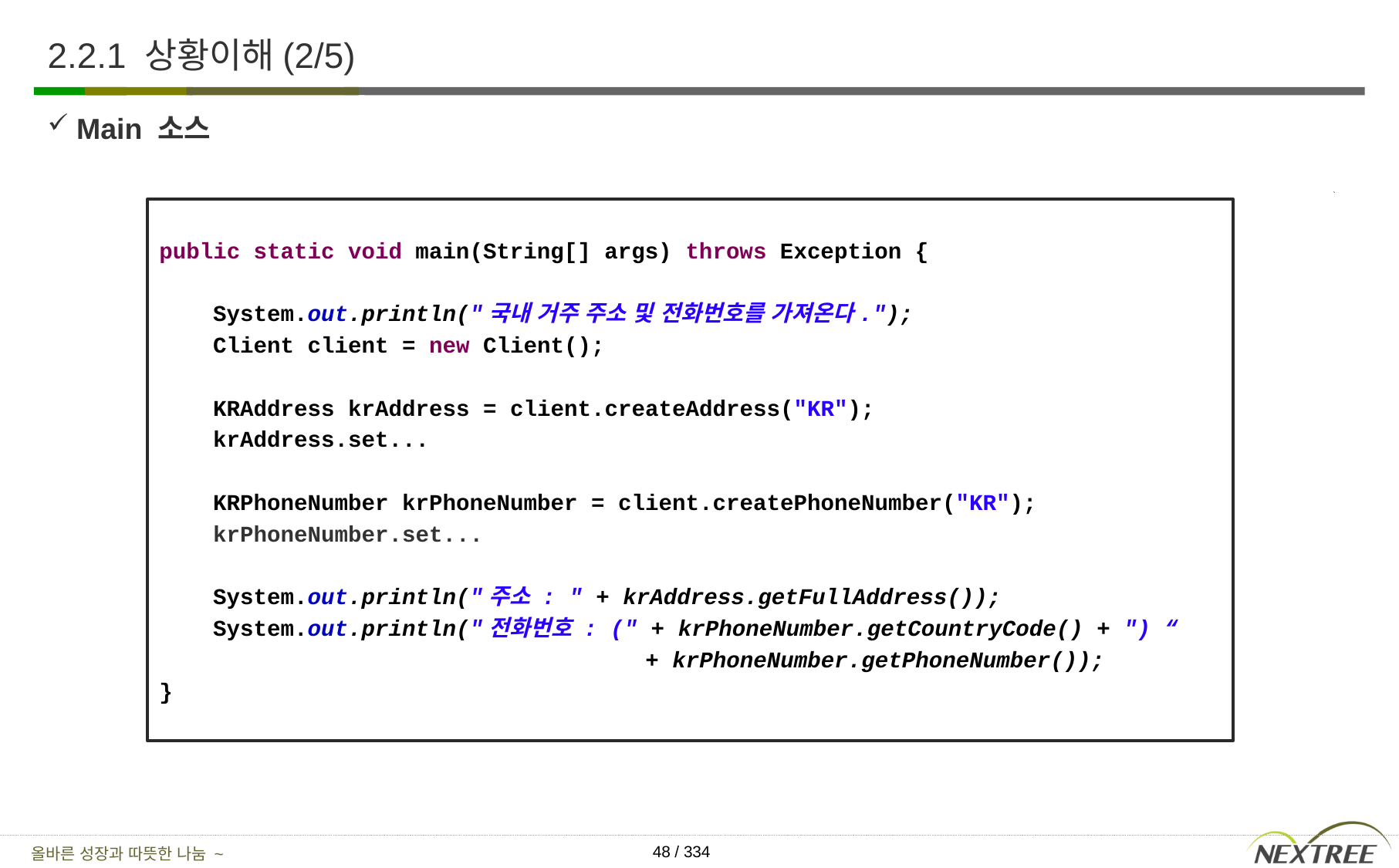

# 2.2.1 상황이해(2/5)
Main 소스

public static void main(String[] args) throws Exception {

    System.out.println("국내 거주 주소 및 전화번호를 가져온다.");
    Client client = new Client();

    KRAddress krAddress = client.createAddress("KR");
    krAddress.set...

    KRPhoneNumber krPhoneNumber = client.createPhoneNumber("KR");
    krPhoneNumber.set...

    System.out.println("주소 : " + krAddress.getFullAddress());
    System.out.println("전화번호 : (" + krPhoneNumber.getCountryCode() + ") “
                                    + krPhoneNumber.getPhoneNumber());
}